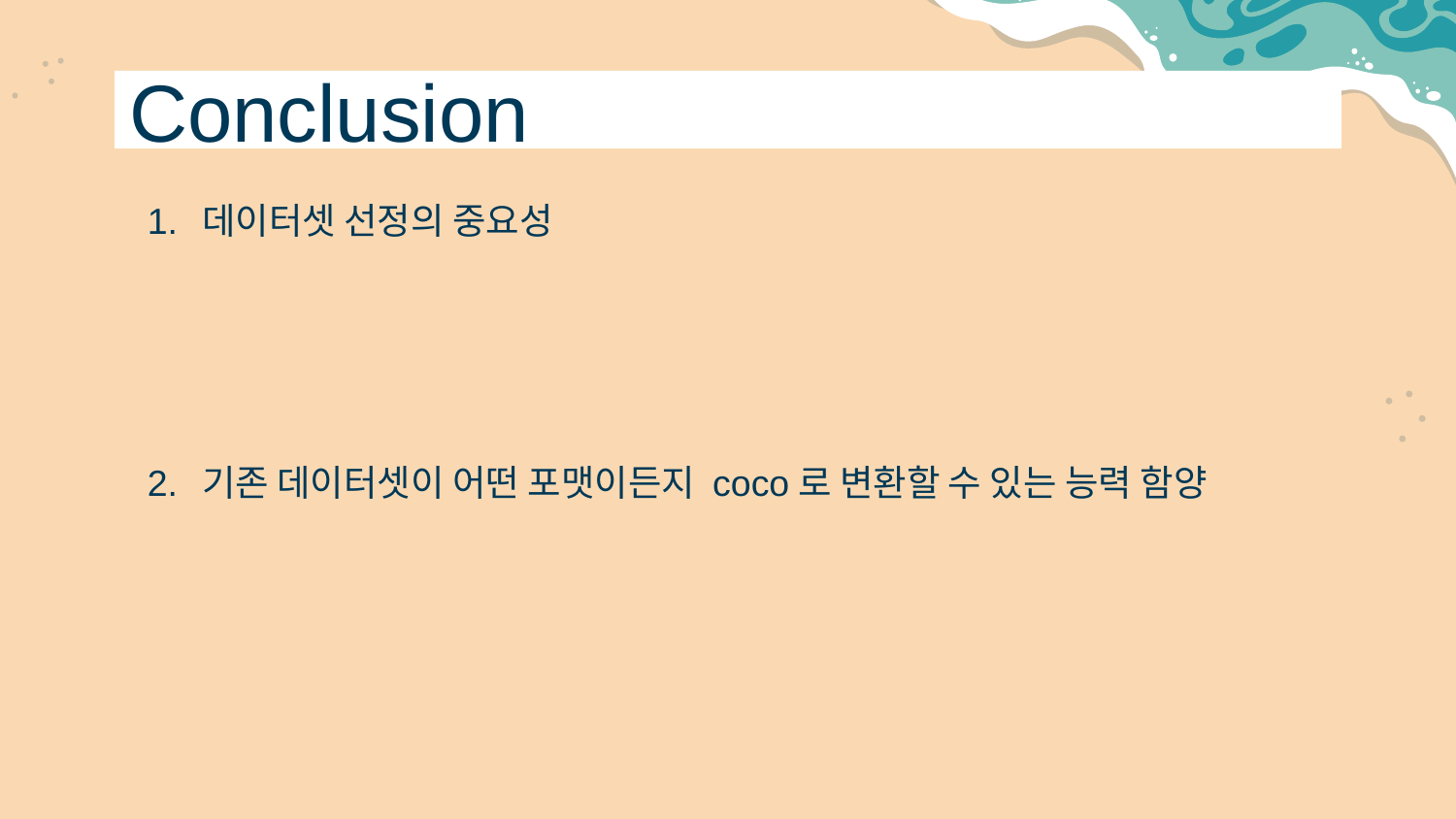

# Conclusion
데이터셋 선정의 중요성

기존 데이터셋이 어떤 포맷이든지 coco로 변환할 수 있는 능력 함양